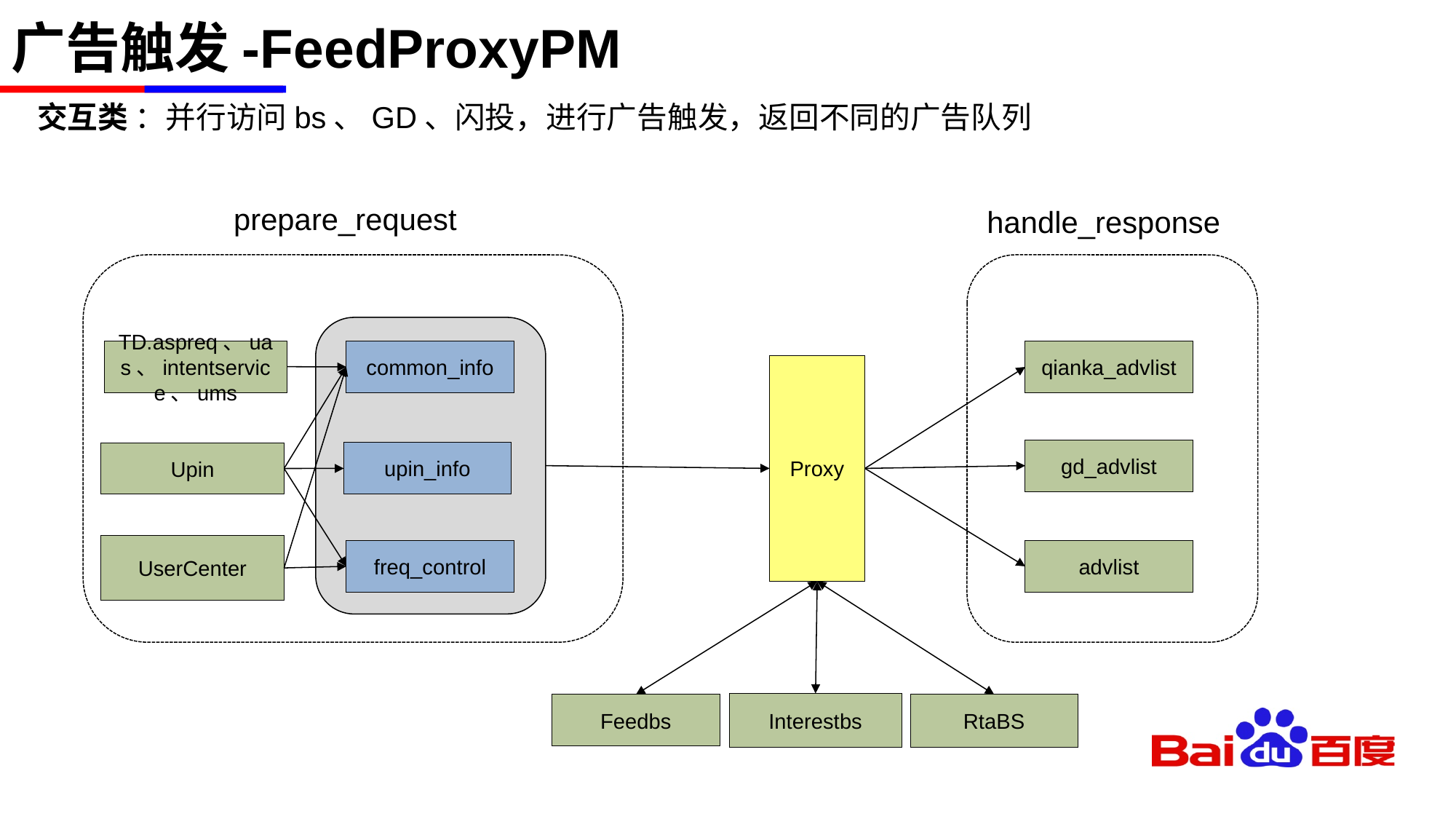

# 广告触发-FeedProxyPM
交互类 ：并行访问bs、GD、闪投，进行广告触发，返回不同的广告队列

prepare_request
handle_response

TD.aspreq、uas、intentservice、ums
common_info
qianka_advlist
Proxy
gd_advlist
upin_info
Upin
UserCenter
freq_control
advlist
Interestbs
Feedbs
RtaBS